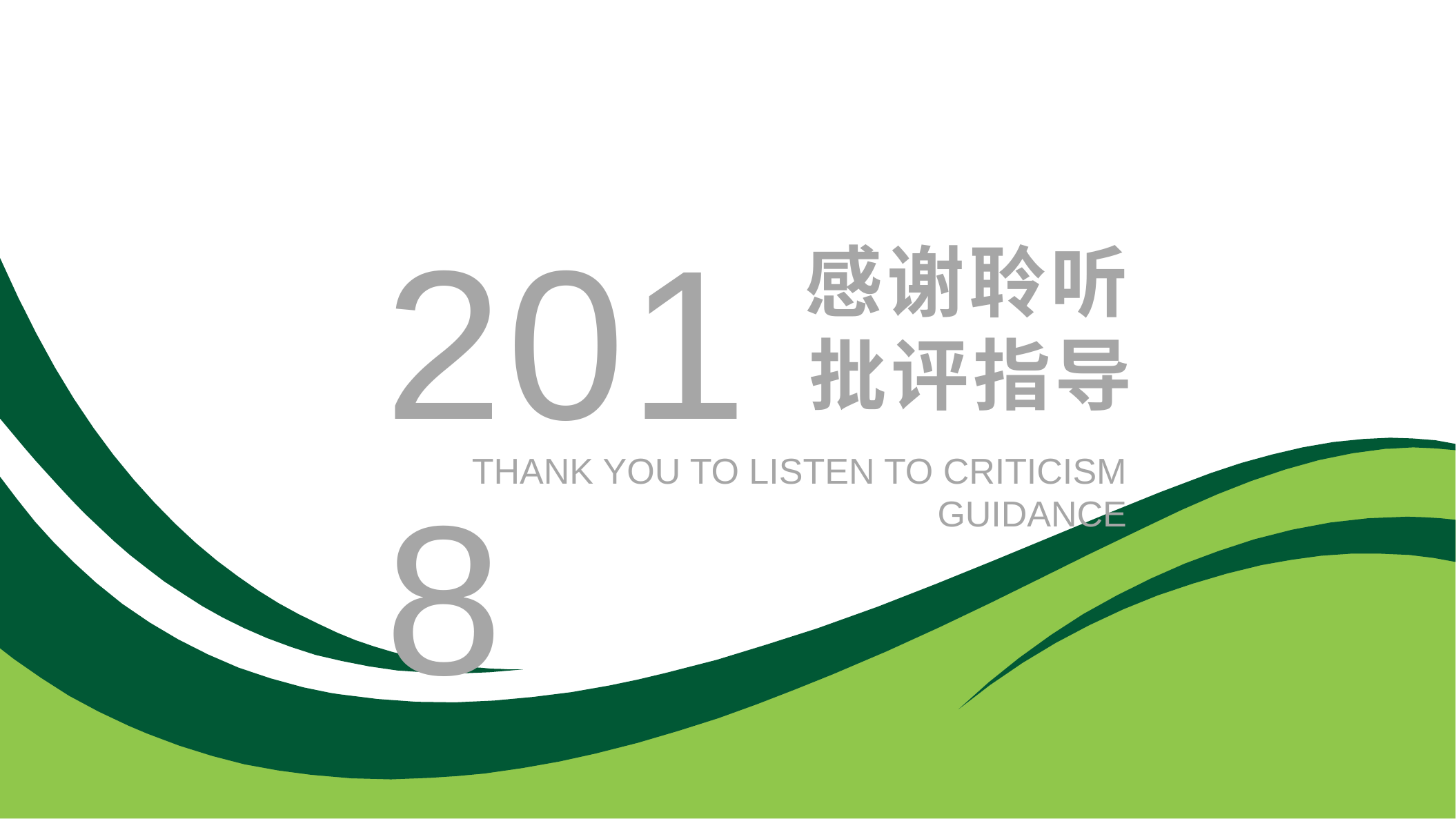

2018
感谢聆听批评指导

Thank you to listen to criticism guidance